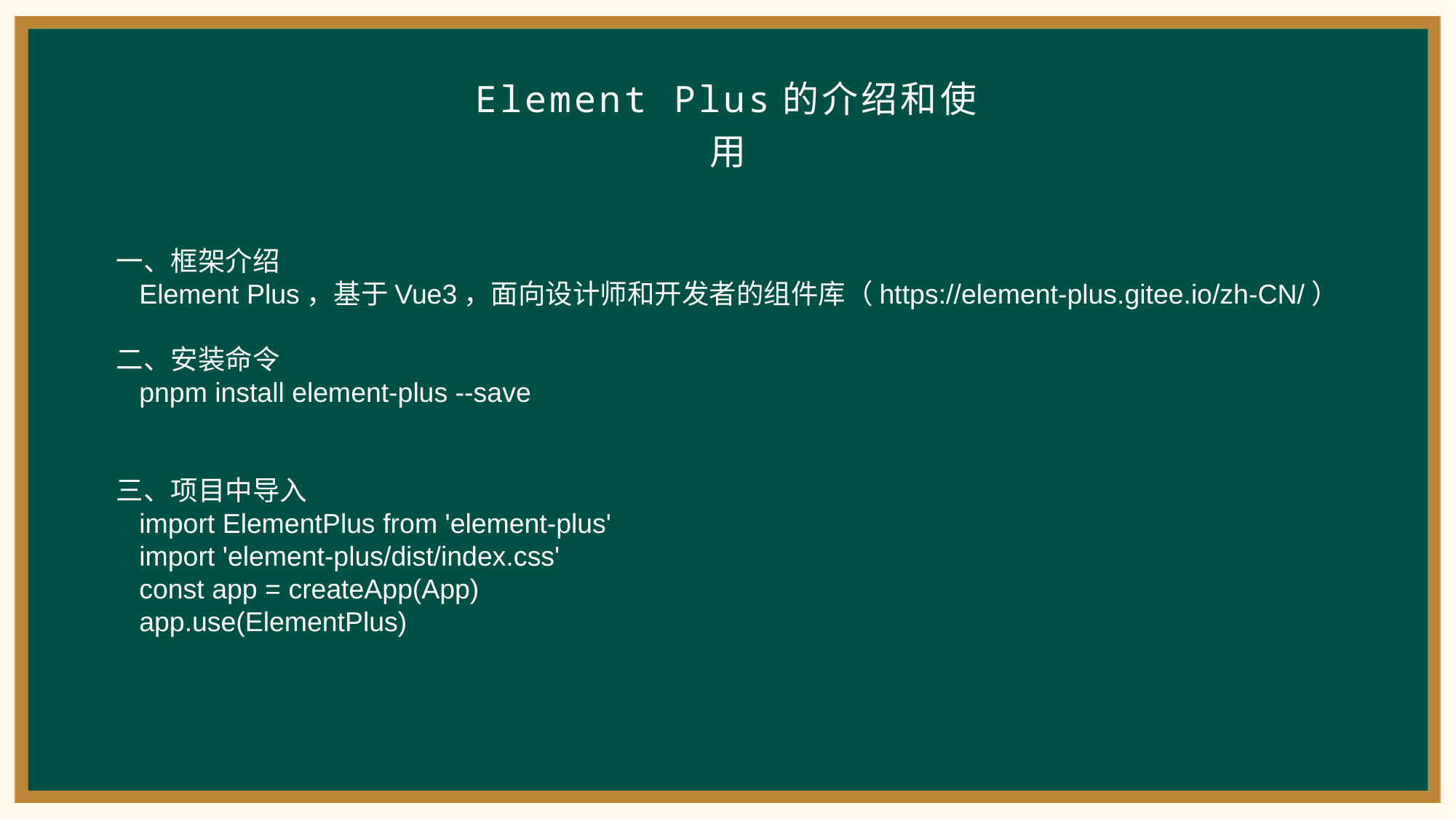

Element Plus的介绍和使用
一、框架介绍
   Element Plus，基于Vue3，面向设计师和开发者的组件库（https://element-plus.gitee.io/zh-CN/）

二、安装命令
   pnpm install element-plus --save

三、项目中导入
   import ElementPlus from 'element-plus'
   import 'element-plus/dist/index.css'
   const app = createApp(App)
   app.use(ElementPlus)